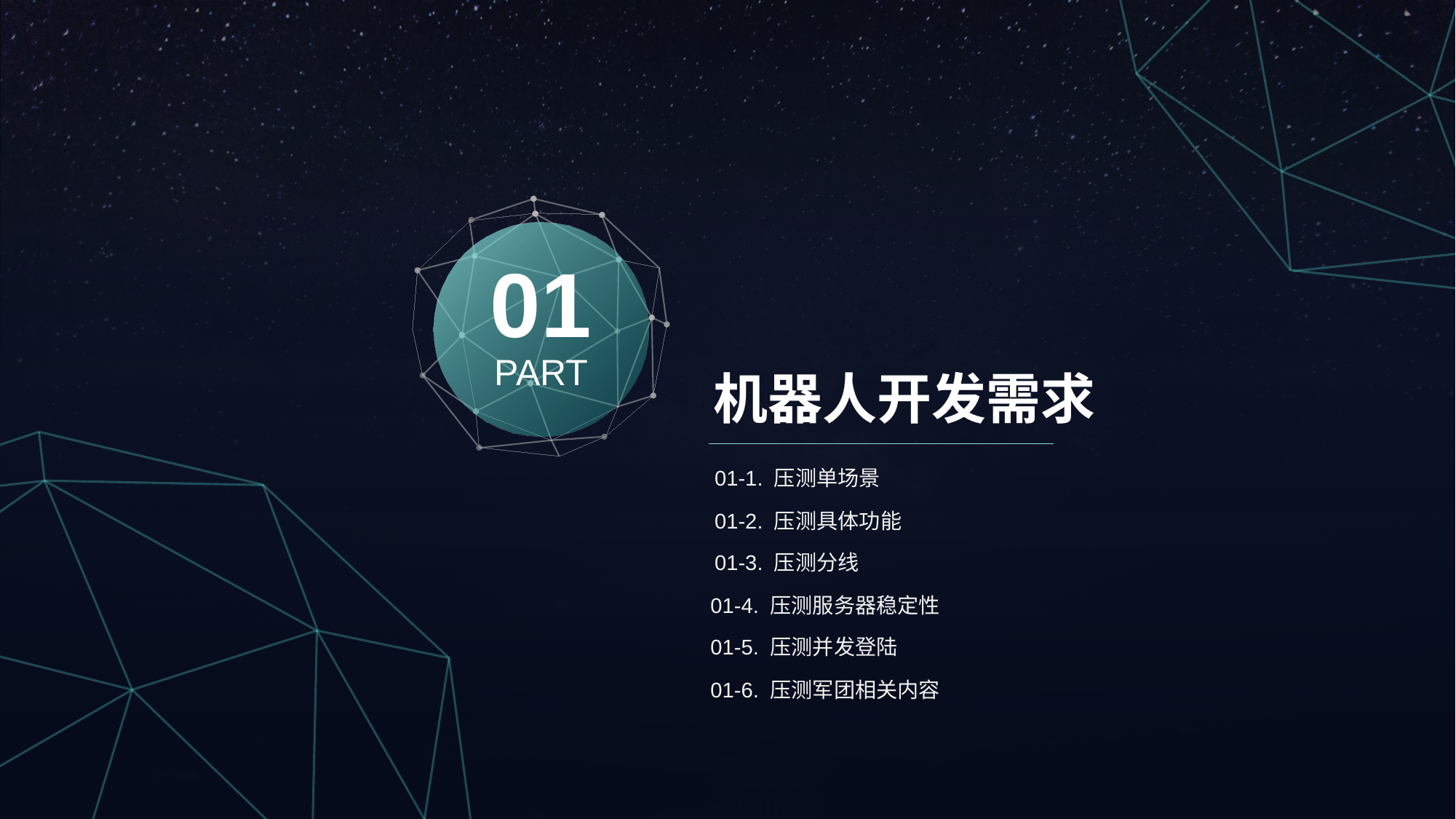

01
PART
机器人开发需求

01-1. 压测单场景
01-2. 压测具体功能
01-3. 压测分线
01-4. 压测服务器稳定性
01-5. 压测并发登陆
01-6. 压测军团相关内容